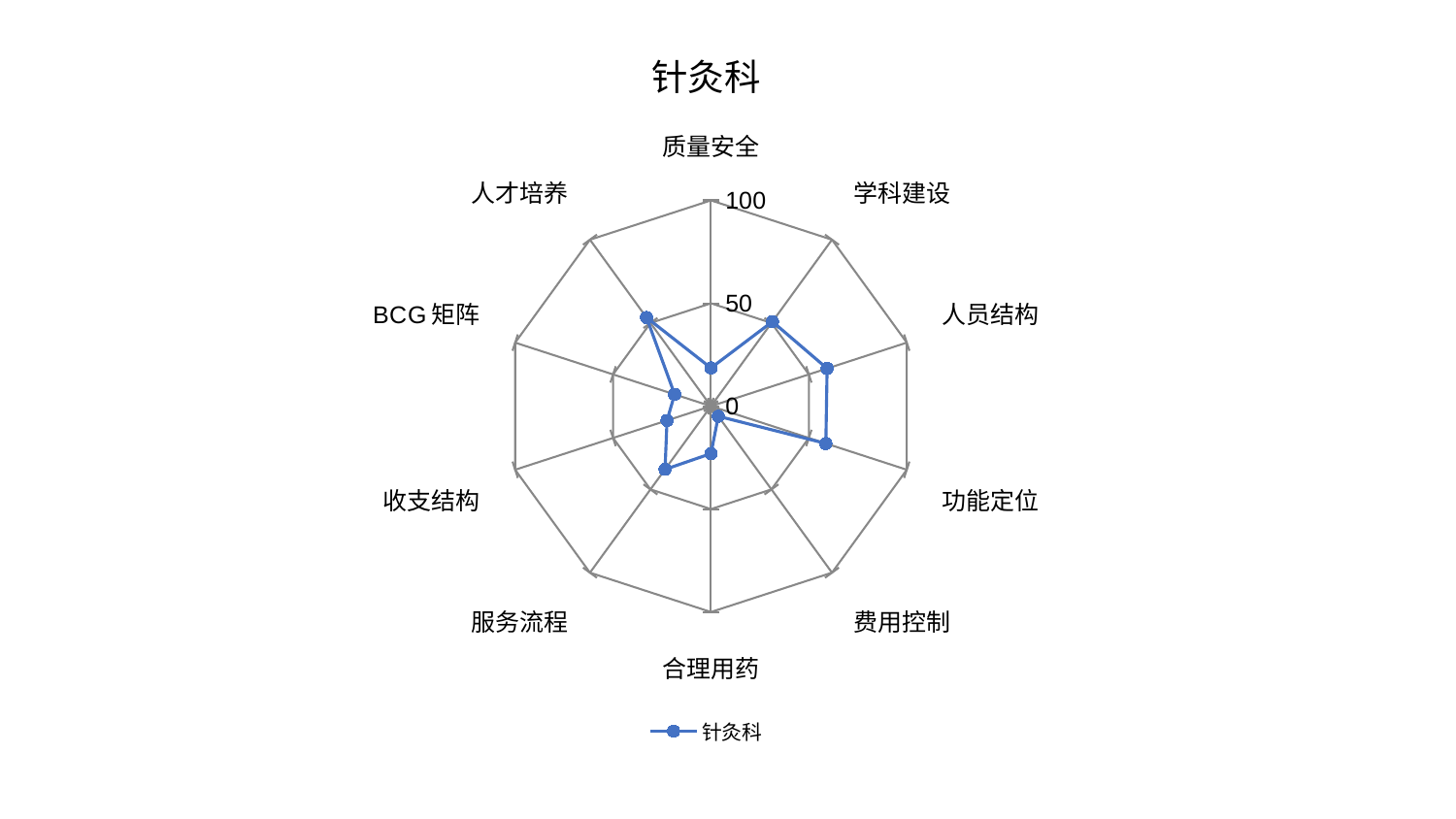

### Chart: 针灸科

| Category | 针灸科 |
|---|---|
| 质量安全 | 18.583004505439934 |
| 学科建设 | 50.80331691984206 |
| 人员结构 | 59.32175679087966 |
| 功能定位 | 58.66533441480014 |
| 费用控制 | 6.068621555145905 |
| 合理用药 | 23.03210035623825 |
| 服务流程 | 37.96387489841937 |
| 收支结构 | 22.465869482813225 |
| BCG矩阵 | 18.56465098984758 |
| 人才培养 | 53.268966957779725 |
101